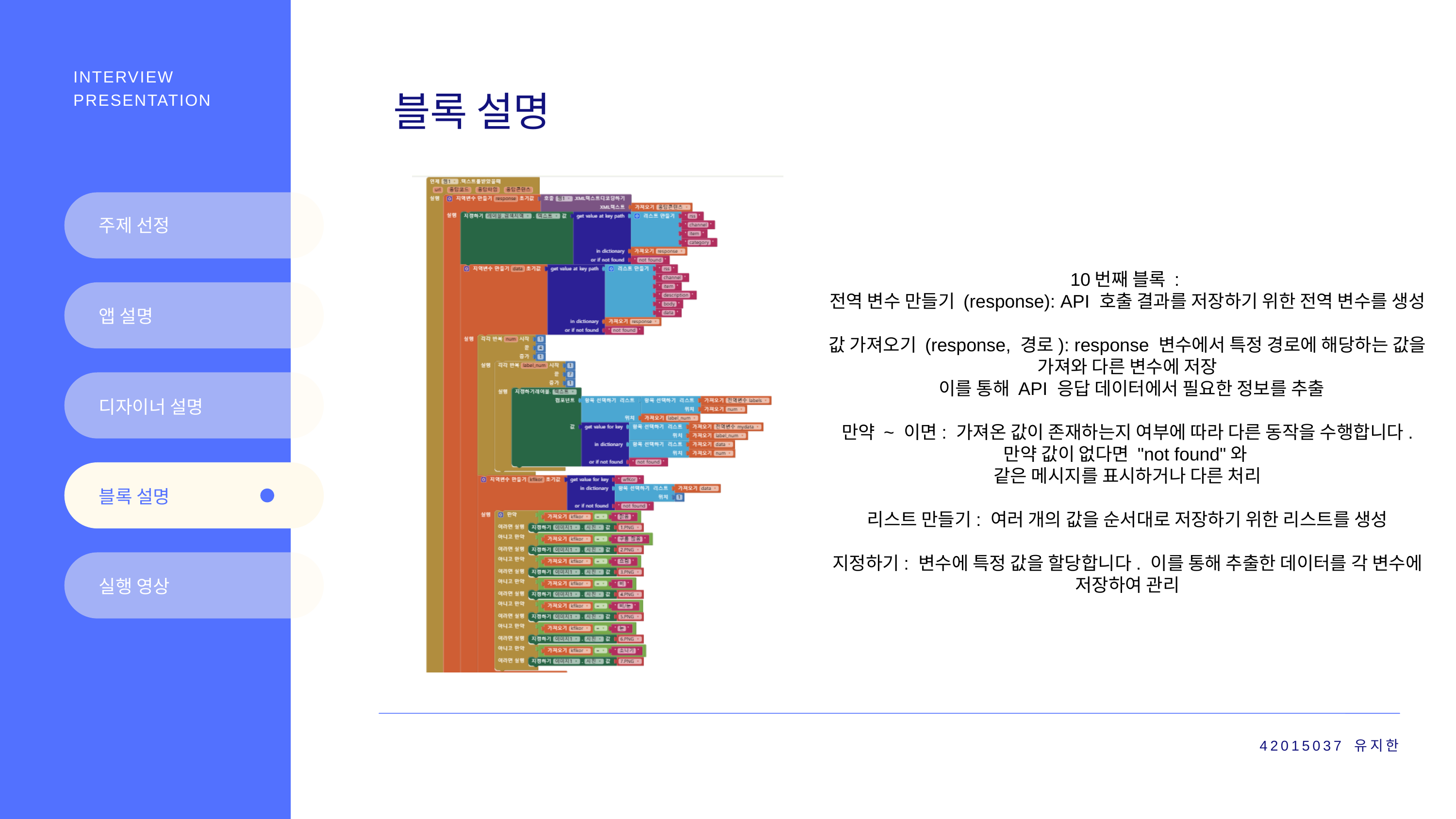

INTERVIEW PRESENTATION
블록 설명

주제 선정
10번째 블록 :
전역 변수 만들기 (response): API 호출 결과를 저장하기 위한 전역 변수를 생성

값 가져오기 (response, 경로): response 변수에서 특정 경로에 해당하는 값을 가져와 다른 변수에 저장
 이를 통해 API 응답 데이터에서 필요한 정보를 추출

만약 ~ 이면: 가져온 값이 존재하는지 여부에 따라 다른 동작을 수행합니다. 만약 값이 없다면 "not found"와
같은 메시지를 표시하거나 다른 처리

리스트 만들기: 여러 개의 값을 순서대로 저장하기 위한 리스트를 생성

지정하기: 변수에 특정 값을 할당합니다. 이를 통해 추출한 데이터를 각 변수에 저장하여 관리

앱 설명

디자이너 설명

블록 설명

실행 영상

42015037 유지한